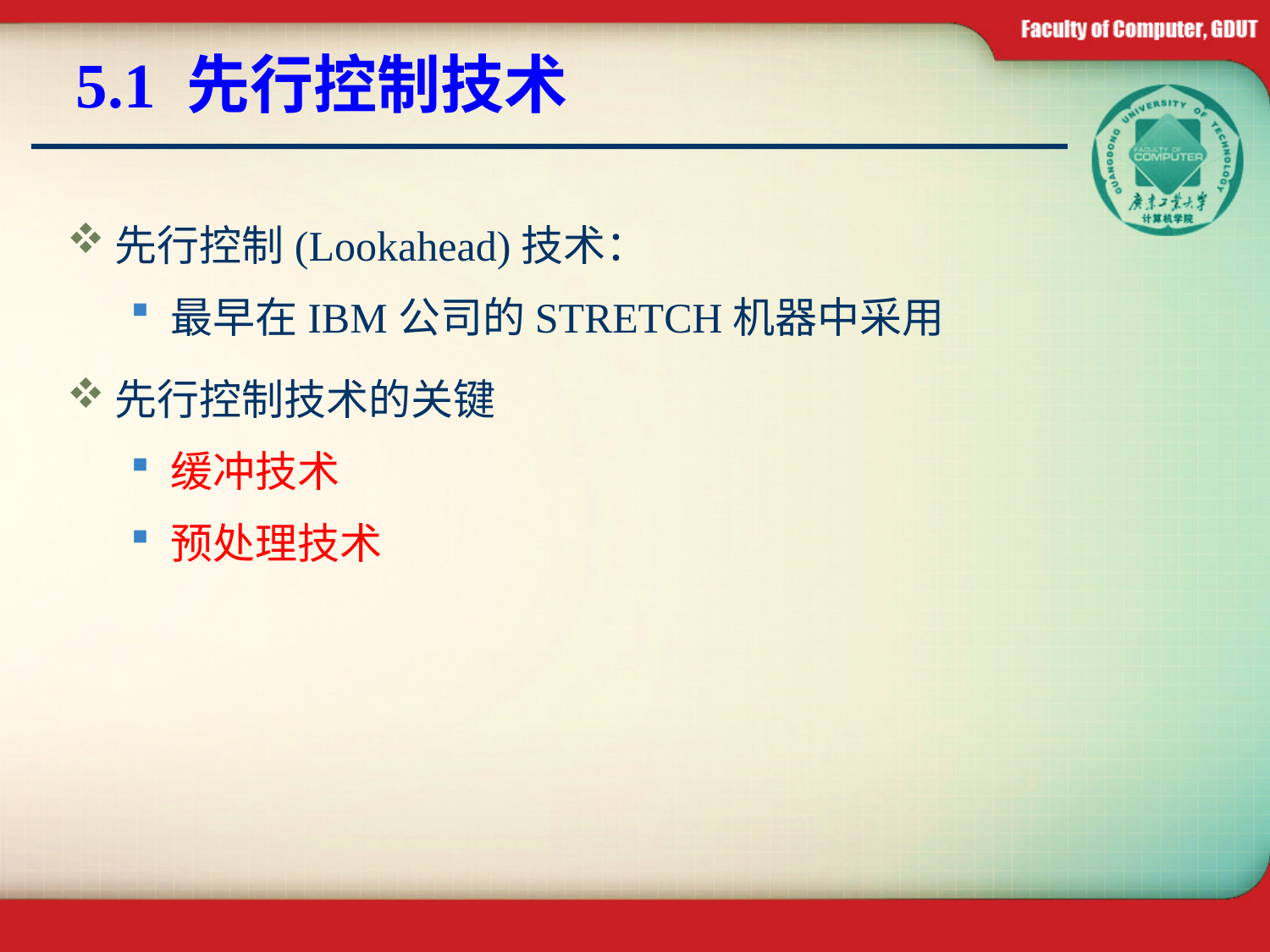

5.1 先行控制技术
先行控制(Lookahead)技术：
最早在IBM公司的STRETCH机器中采用
先行控制技术的关键
缓冲技术
预处理技术